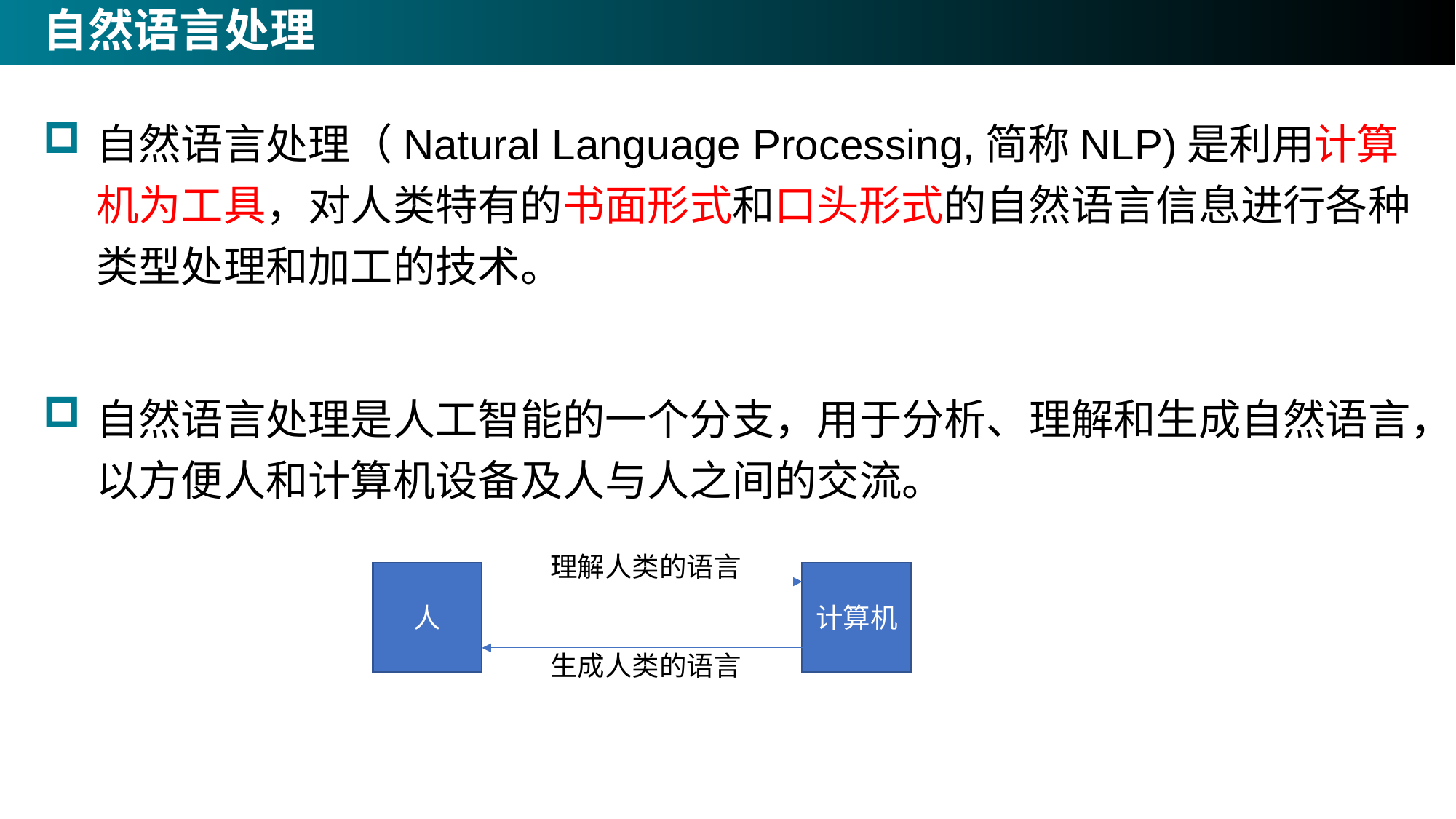

# 自然语言处理
自然语言处理（Natural Language Processing,简称NLP)是利用计算机为工具，对人类特有的书面形式和口头形式的自然语言信息进行各种类型处理和加工的技术。

自然语言处理是人工智能的一个分支，用于分析、理解和生成自然语言，以方便人和计算机设备及人与人之间的交流。
理解人类的语言
人
计算机
生成人类的语言